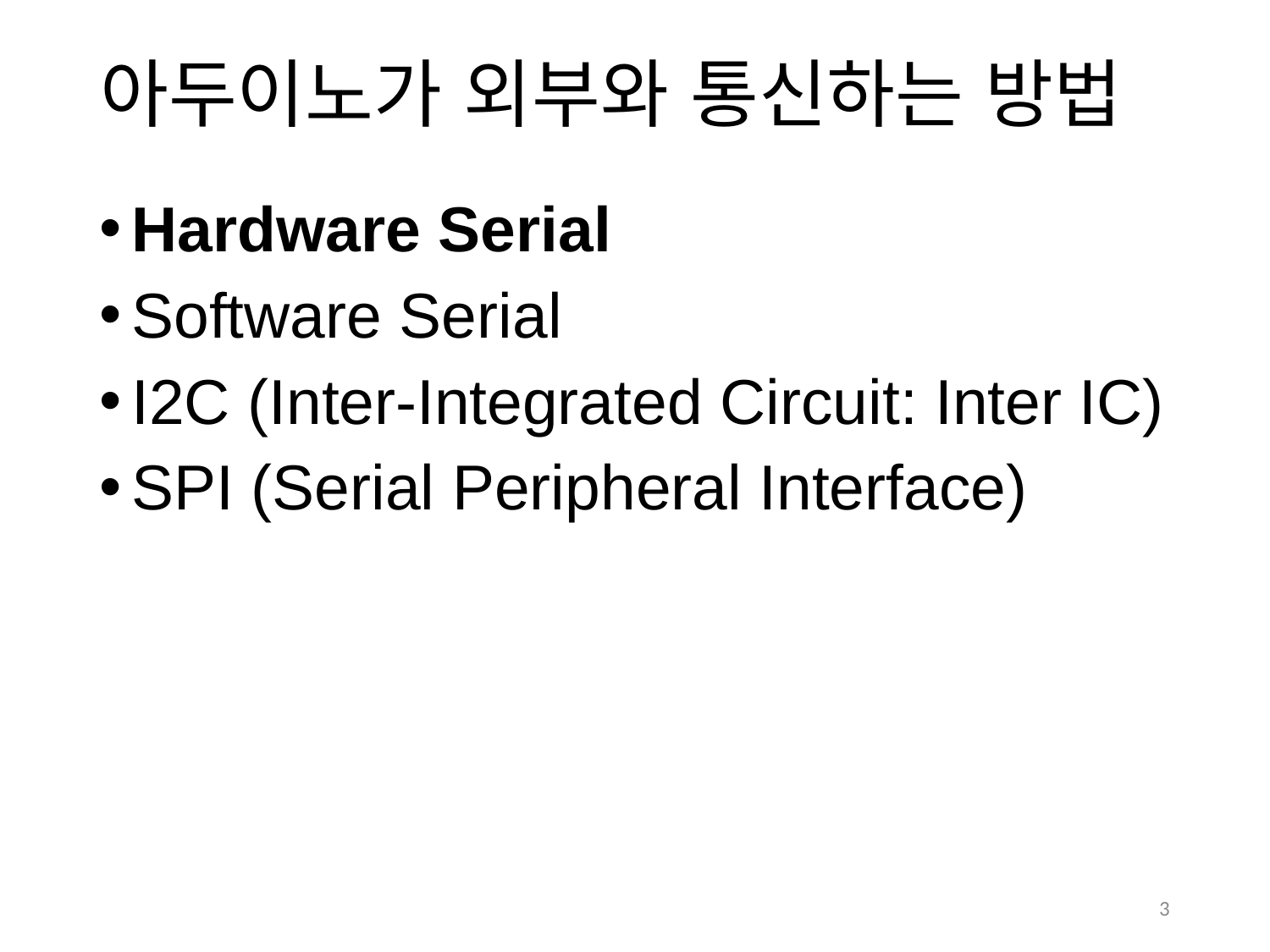

# 아두이노가 외부와 통신하는 방법

Hardware Serial
Software Serial
I2C (Inter-Integrated Circuit: Inter IC)
SPI (Serial Peripheral Interface)

3